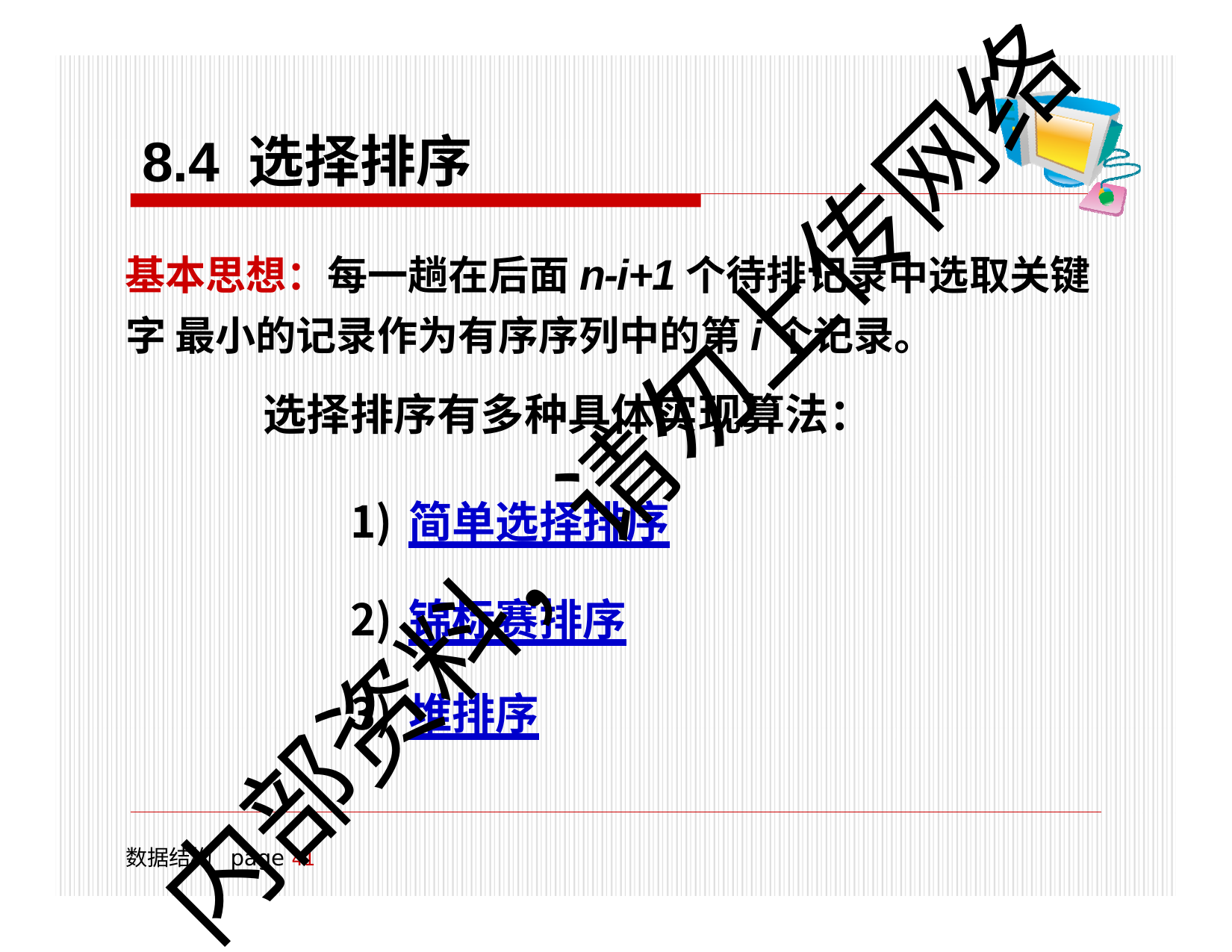

# 8.4 选择排序

基本思想：每一趟在后面n-i+1个待排记录中选取关键字 最小的记录作为有序序列中的第i个记录。
选择排序有多种具体实现算法：

简单选择排序

锦标赛排序
堆排序
内部资料，请勿上传网络

数据结构	page 41